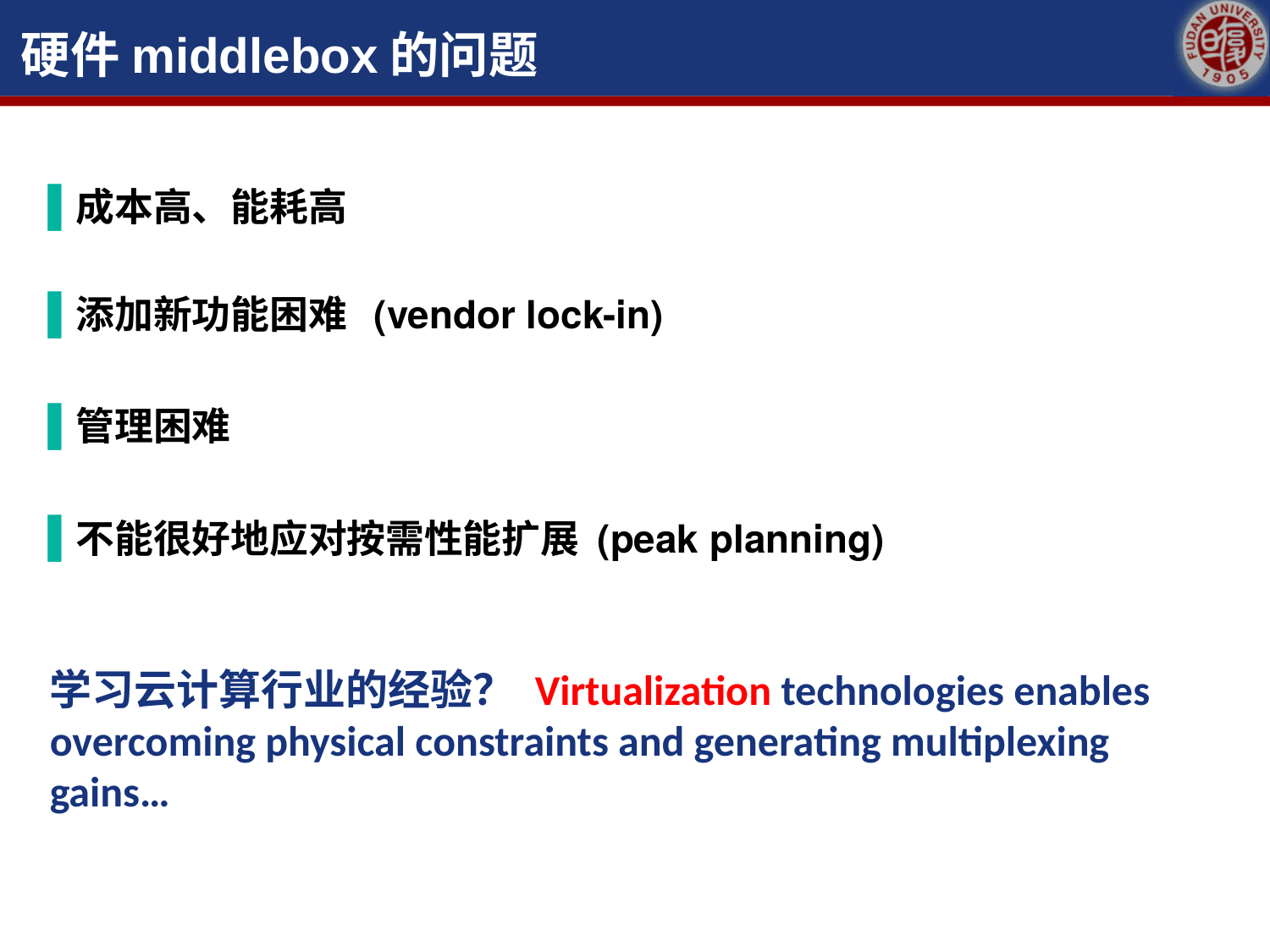

硬件middlebox的问题

成本高、能耗高

添加新功能困难  (vendor lock-in)

管理困难

不能很好地应对按需性能扩展 (peak planning)
学习云计算行业的经验？ Virtualization technologies enables overcoming physical constraints and generating multiplexing gains…